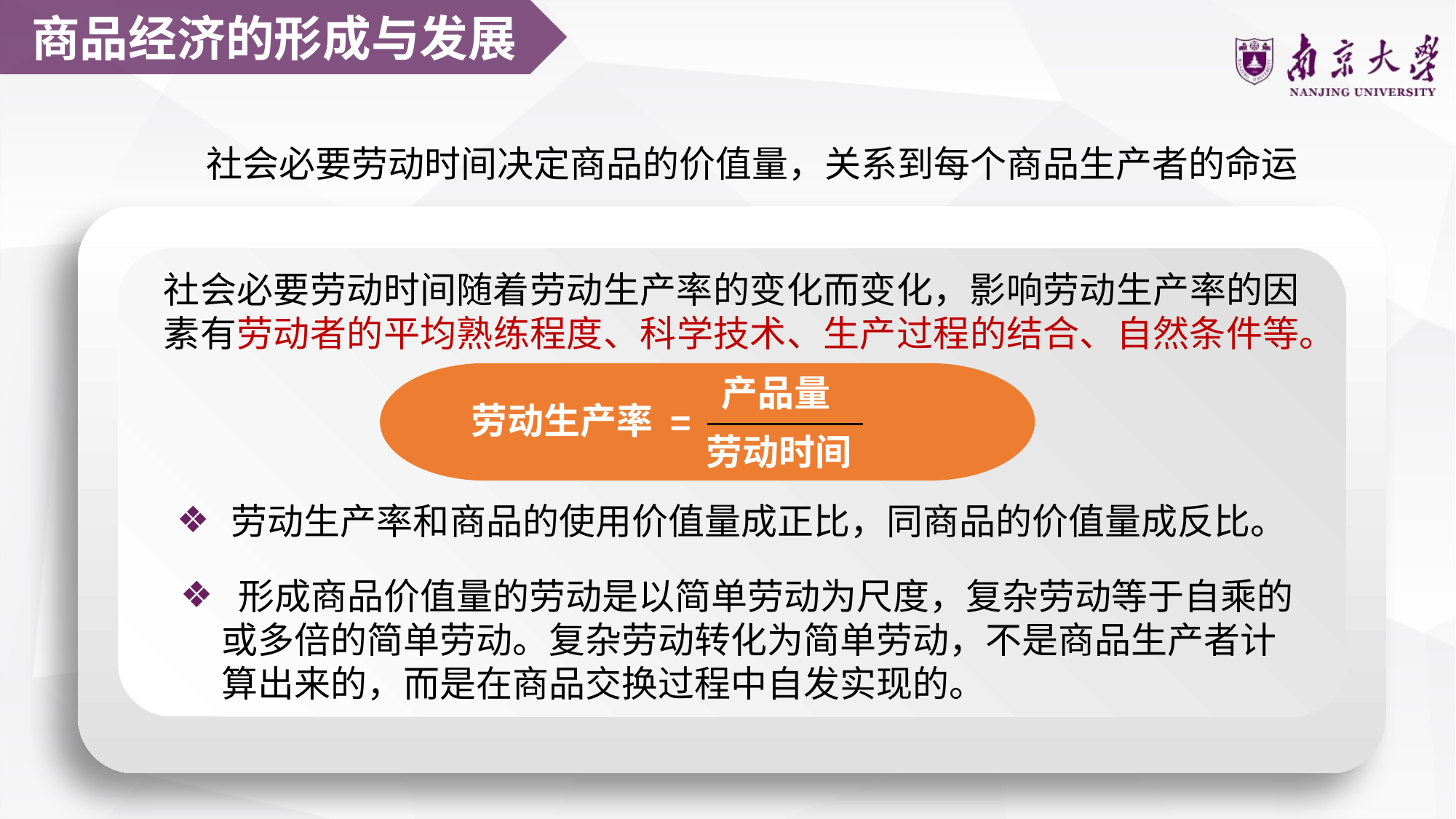

商品经济的形成与发展
社会必要劳动时间决定商品的价值量，关系到每个商品生产者的命运

社会必要劳动时间随着劳动生产率的变化而变化，影响劳动生产率的因素有劳动者的平均熟练程度、科学技术、生产过程的结合、自然条件等。

产品量
劳动生产率
=
劳动时间

劳动生产率和商品的使用价值量成正比，同商品的价值量成反比。
 形成商品价值量的劳动是以简单劳动为尺度，复杂劳动等于自乘的或多倍的简单劳动。复杂劳动转化为简单劳动，不是商品生产者计算出来的，而是在商品交换过程中自发实现的。